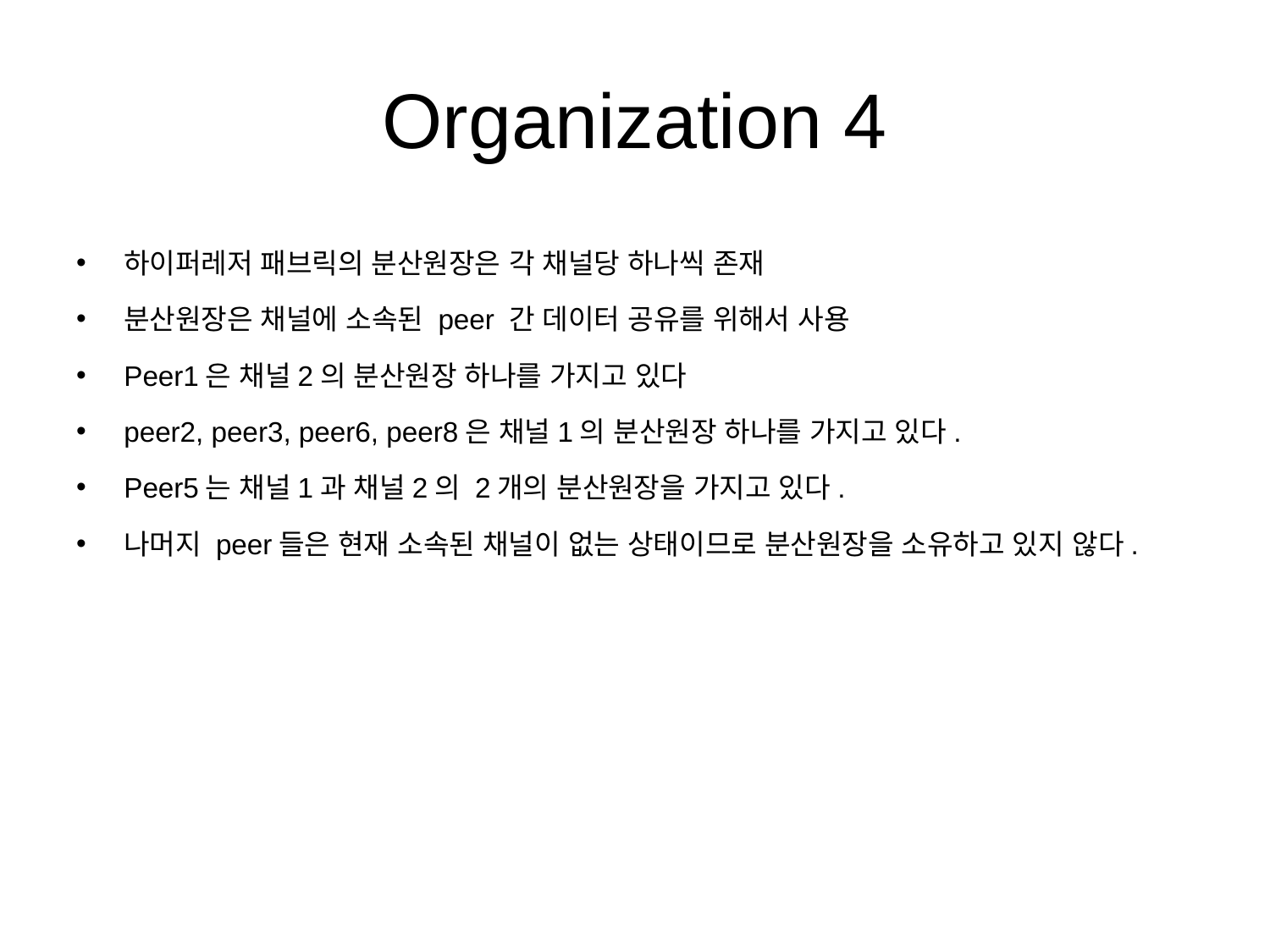

# Organization 4
하이퍼레저 패브릭의 분산원장은 각 채널당 하나씩 존재
분산원장은 채널에 소속된 peer 간 데이터 공유를 위해서 사용
Peer1은 채널2의 분산원장 하나를 가지고 있다
peer2, peer3, peer6, peer8은 채널1의 분산원장 하나를 가지고 있다.
Peer5는 채널1과 채널2의 2개의 분산원장을 가지고 있다.
나머지 peer들은 현재 소속된 채널이 없는 상태이므로 분산원장을 소유하고 있지 않다.